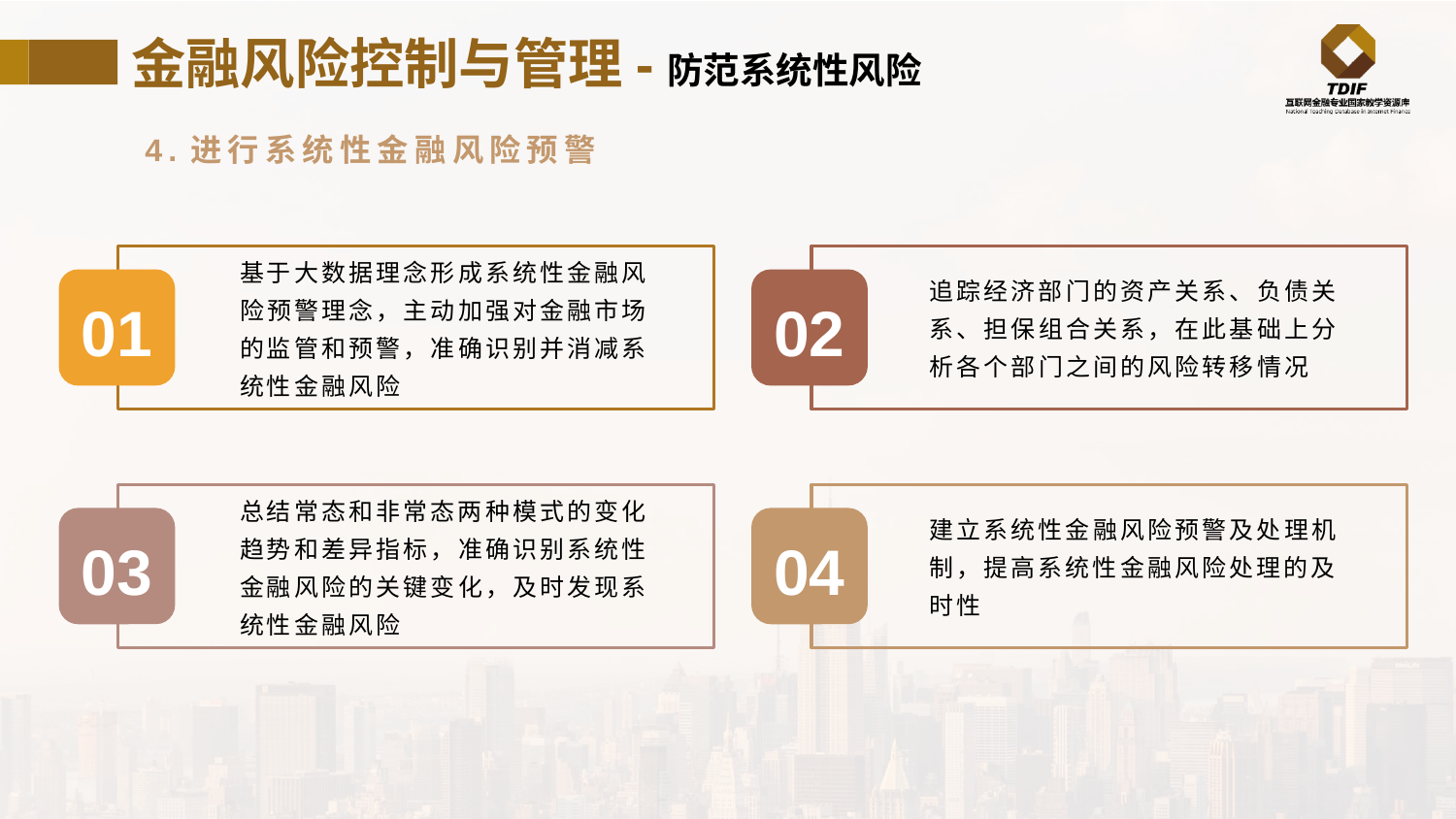

金融风险控制与管理-防范系统性风险
4.进行系统性金融风险预警

01
02
基于大数据理念形成系统性金融风险预警理念，主动加强对金融市场的监管和预警，准确识别并消减系统性金融风险
追踪经济部门的资产关系、负债关系、担保组合关系，在此基础上分析各个部门之间的风险转移情况

03
04
总结常态和非常态两种模式的变化趋势和差异指标，准确识别系统性金融风险的关键变化，及时发现系统性金融风险
建立系统性金融风险预警及处理机制，提高系统性金融风险处理的及时性